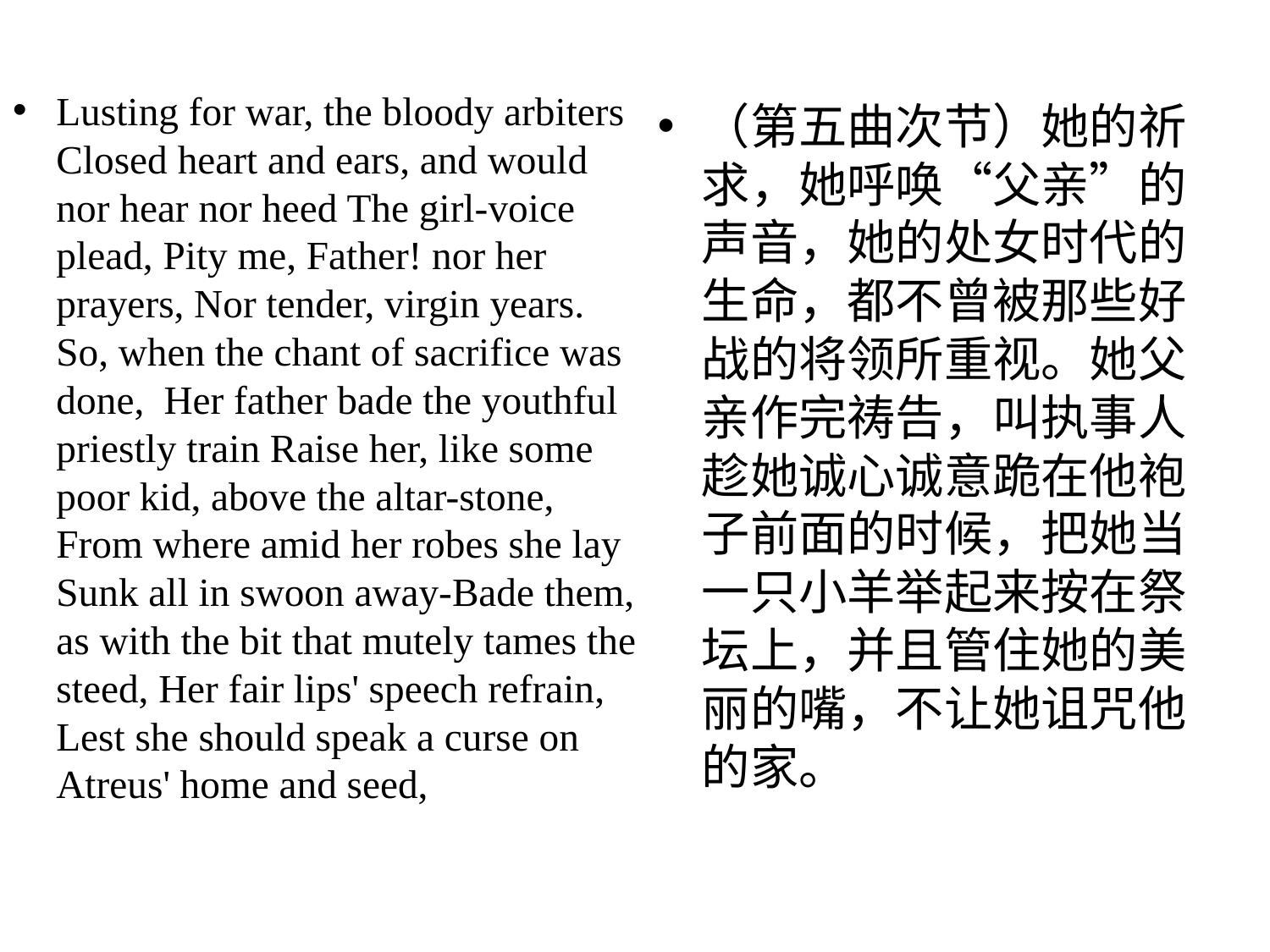

Lusting for war, the bloody arbiters Closed heart and ears, and would nor hear nor heed The girl-voice plead, Pity me, Father! nor her prayers, Nor tender, virgin years. So, when the chant of sacrifice was done,  Her father bade the youthful priestly train Raise her, like some poor kid, above the altar-stone, From where amid her robes she lay Sunk all in swoon away-Bade them, as with the bit that mutely tames the steed, Her fair lips' speech refrain, Lest she should speak a curse on Atreus' home and seed,
（第五曲次节）她的祈求，她呼唤“父亲”的声音，她的处女时代的生命，都不曾被那些好战的将领所重视。她父亲作完祷告，叫执事人趁她诚心诚意跪在他袍子前面的时候，把她当一只小羊举起来按在祭坛上，并且管住她的美丽的嘴，不让她诅咒他的家。